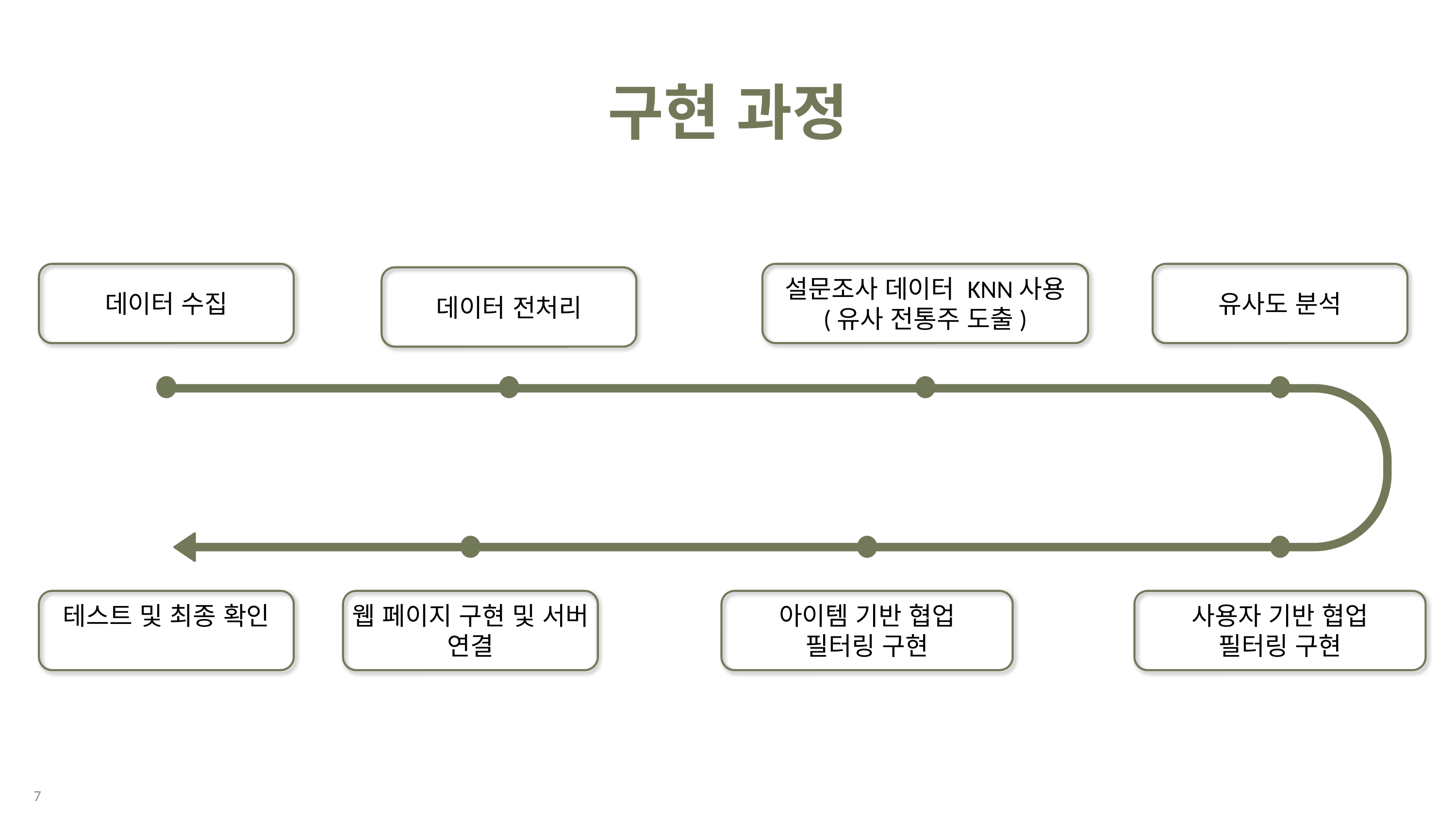

구현 과정

설문조사 데이터 KNN사용
(유사 전통주 도출)
데이터 수집
유사도 분석
데이터 전처리

테스트 및 최종 확인
웹 페이지 구현 및 서버 연결
아이템 기반 협업 필터링 구현
사용자 기반 협업 필터링 구현
7